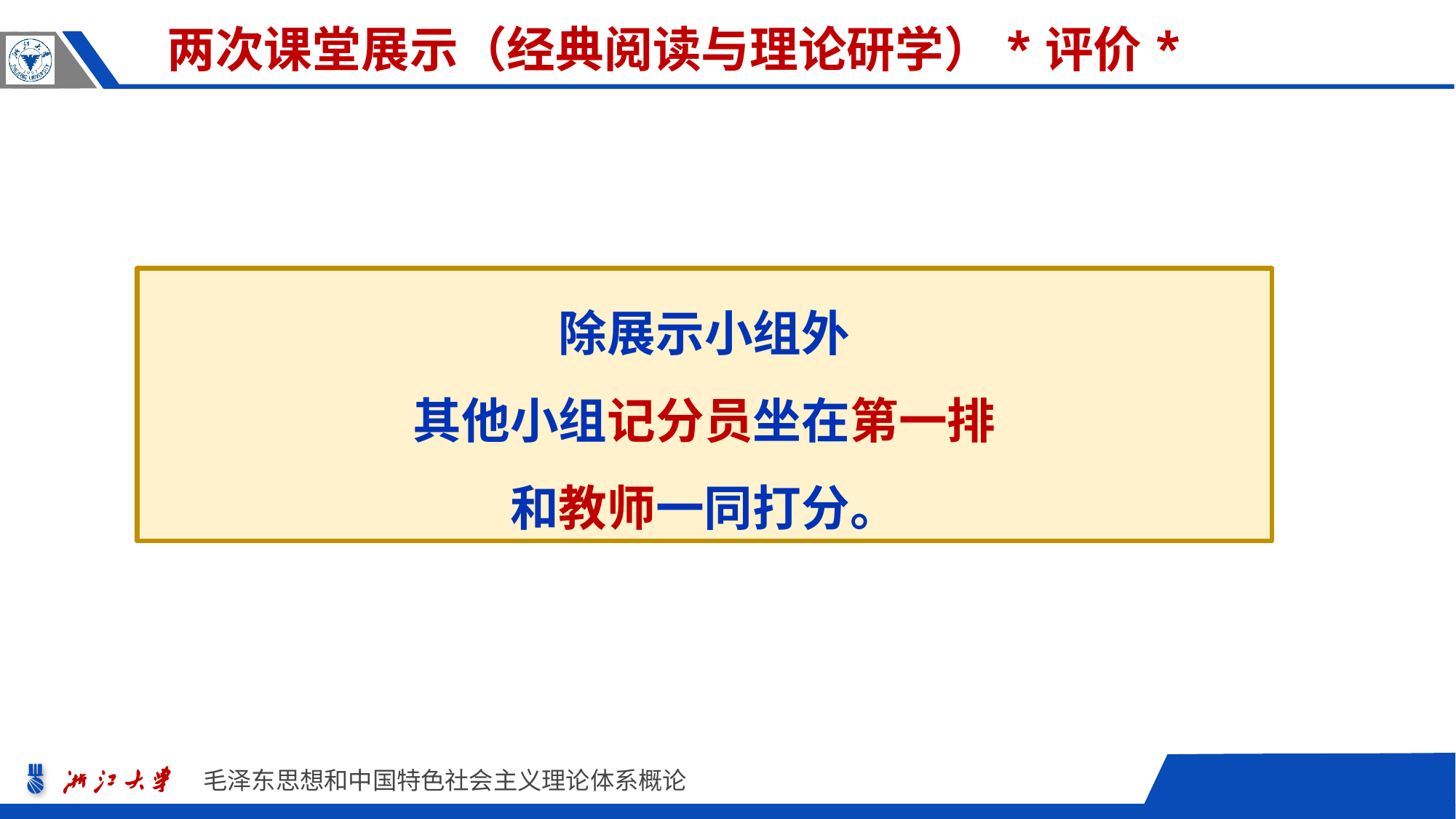

两次课堂展示（经典阅读与理论研学）*评价*
除展示小组外
其他小组记分员坐在第一排
和教师一同打分。